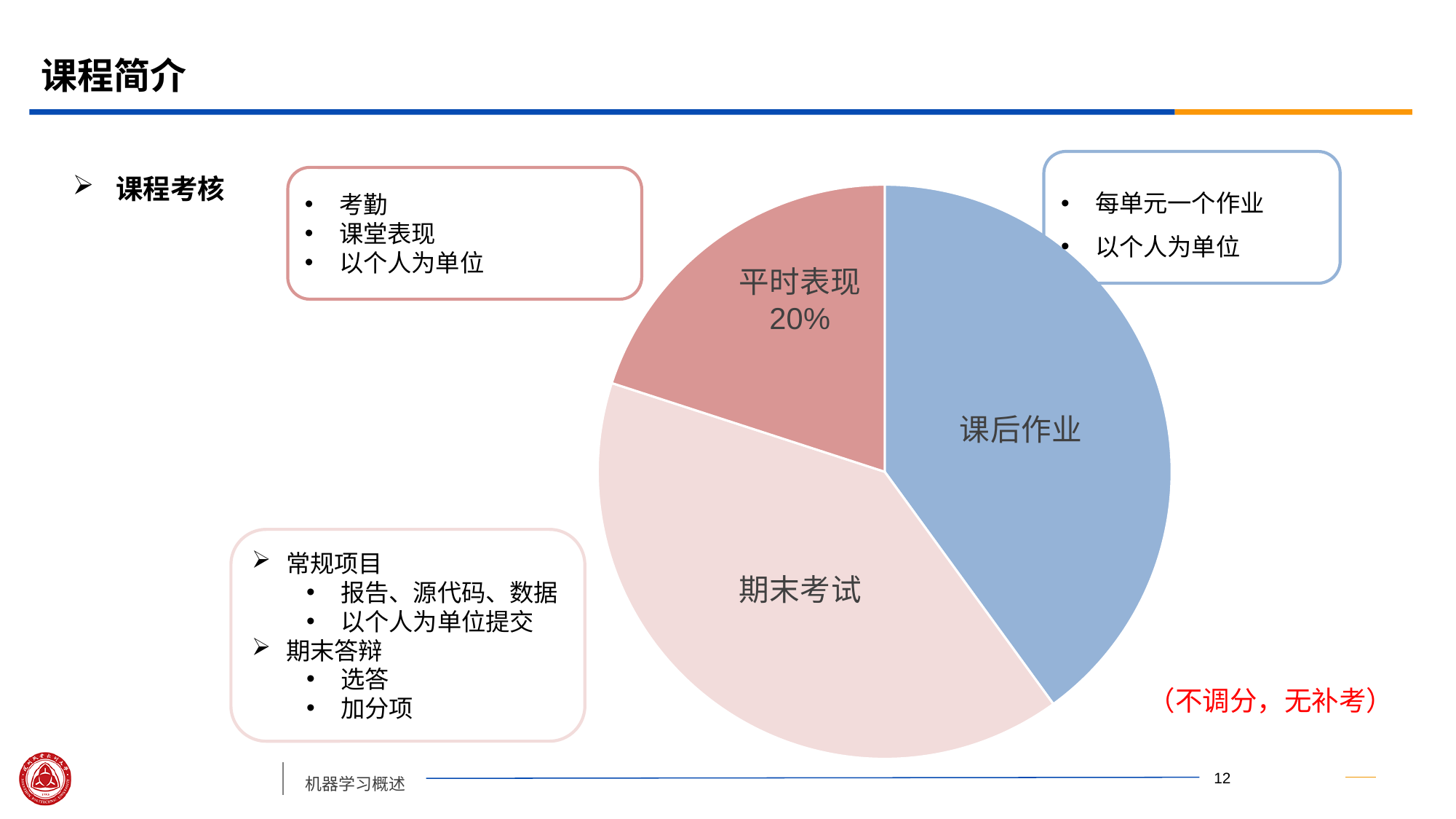

# 课程简介

### Chart

| Category | 成绩占比 |
|---|---|
| 课后作业 | 0.4 |
| 期末考试 | 0.4 |
| 知识问答 | 0.2 |
课程考核
每单元一个作业
以个人为单位
考勤
课堂表现
以个人为单位
常规项目
报告、源代码、数据
以个人为单位提交
期末答辩
选答
加分项
（不调分，无补考）